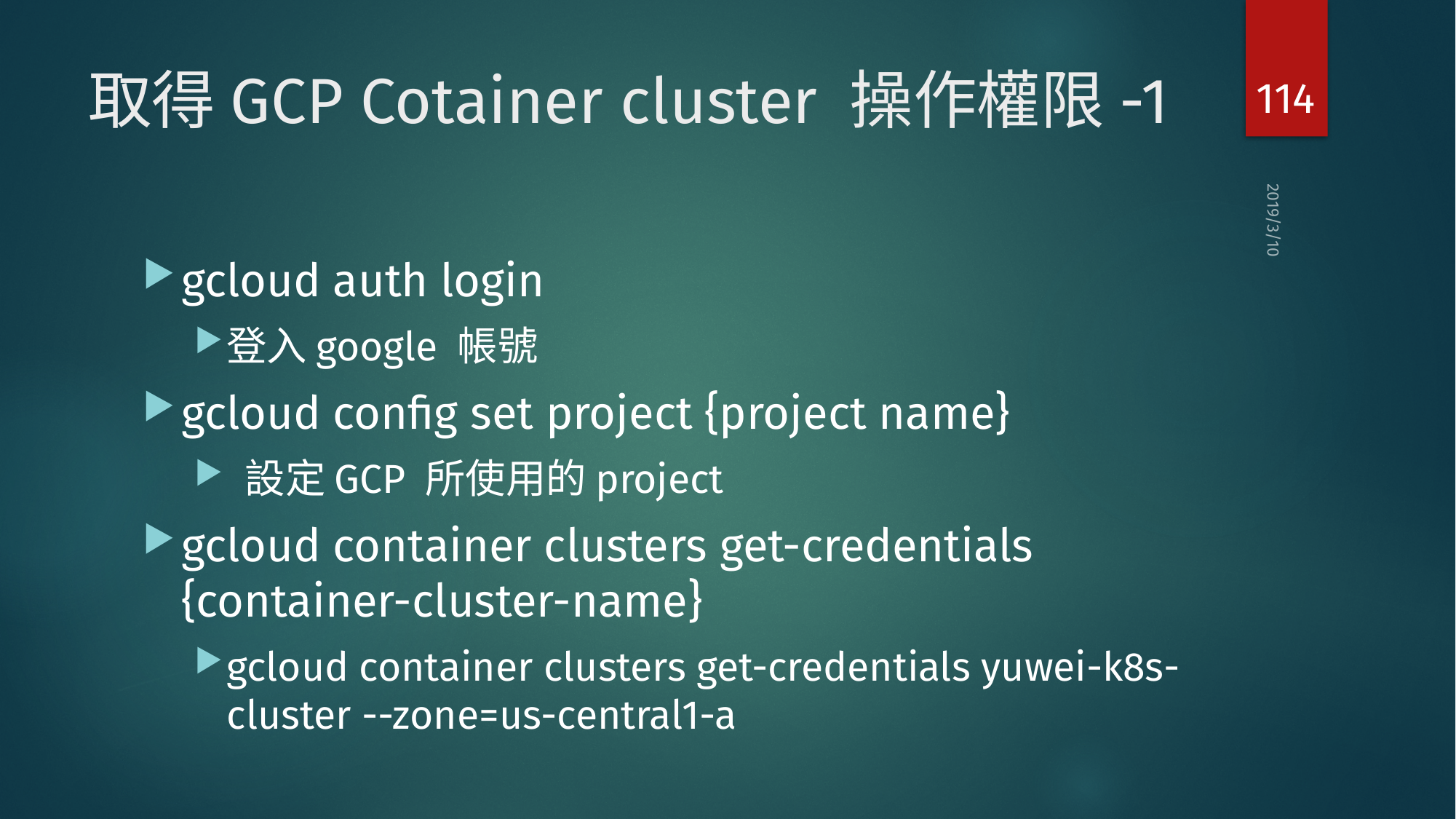

114
# 取得GCP Cotainer cluster 操作權限-1
2019/3/10
gcloud auth login
登入google 帳號
gcloud config set project {project name}
 設定GCP 所使用的project
gcloud container clusters get-credentials {container-cluster-name}
gcloud container clusters get-credentials yuwei-k8s-cluster --zone=us-central1-a